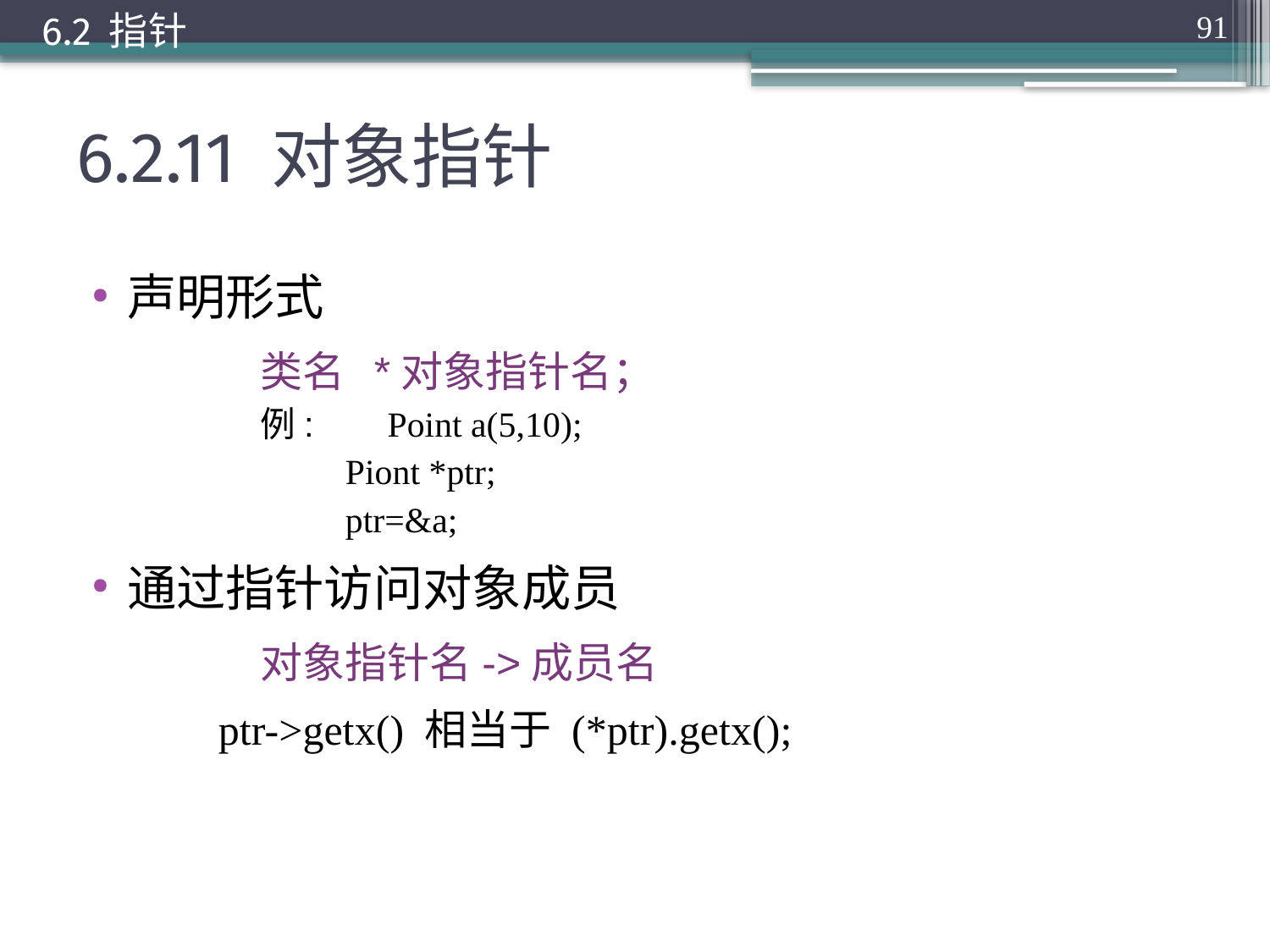

6.2 指针
91
# 6.2.11 对象指针
声明形式
	类名  *对象指针名；
	例:	Point a(5,10);
		Piont *ptr;
		ptr=&a;
通过指针访问对象成员
	对象指针名->成员名
	ptr->getx() 相当于 (*ptr).getx();